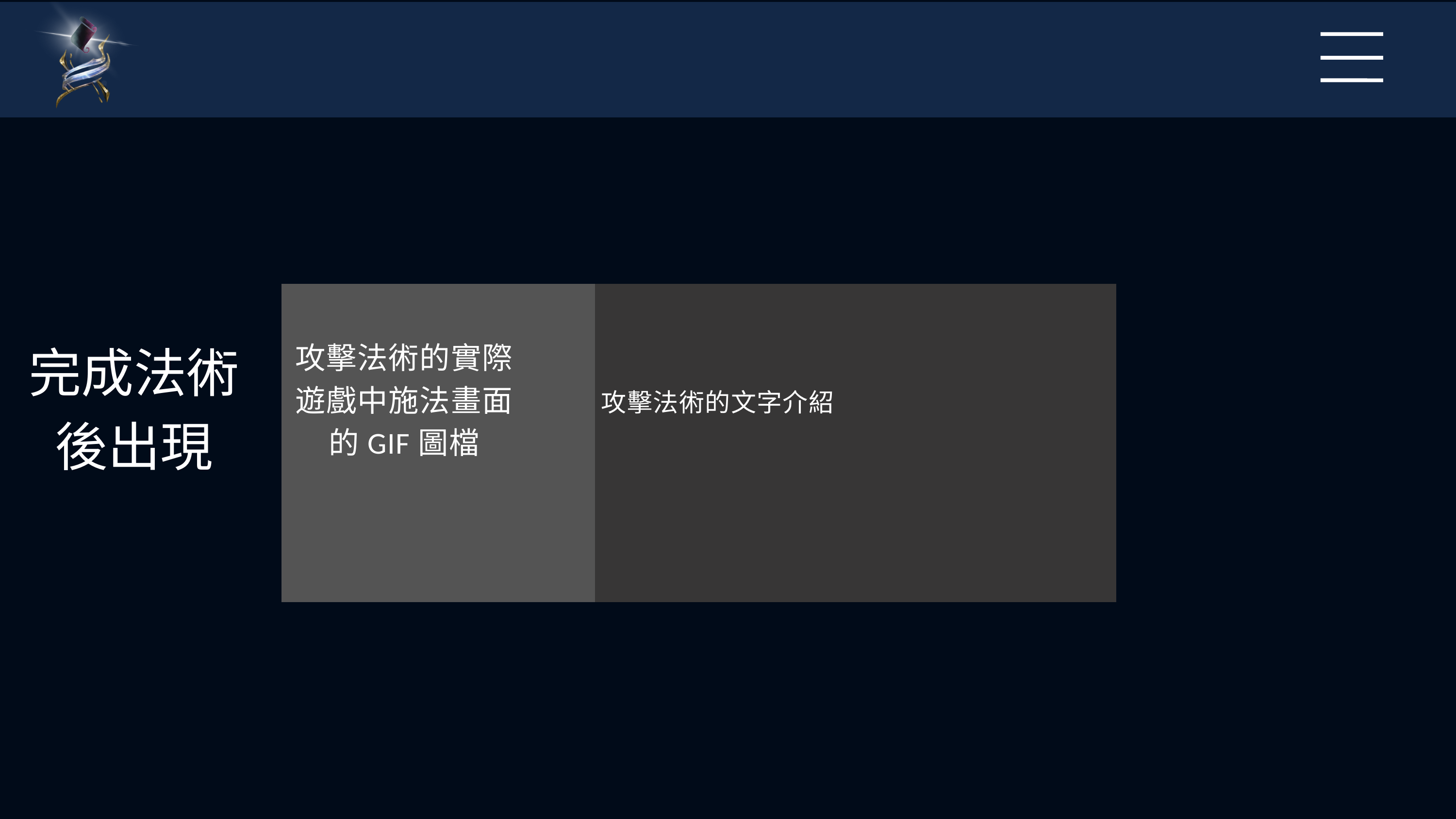

攻擊法術的實際遊戲中施法畫面的GIF圖檔

攻擊法術的文字介紹
完成法術後出現